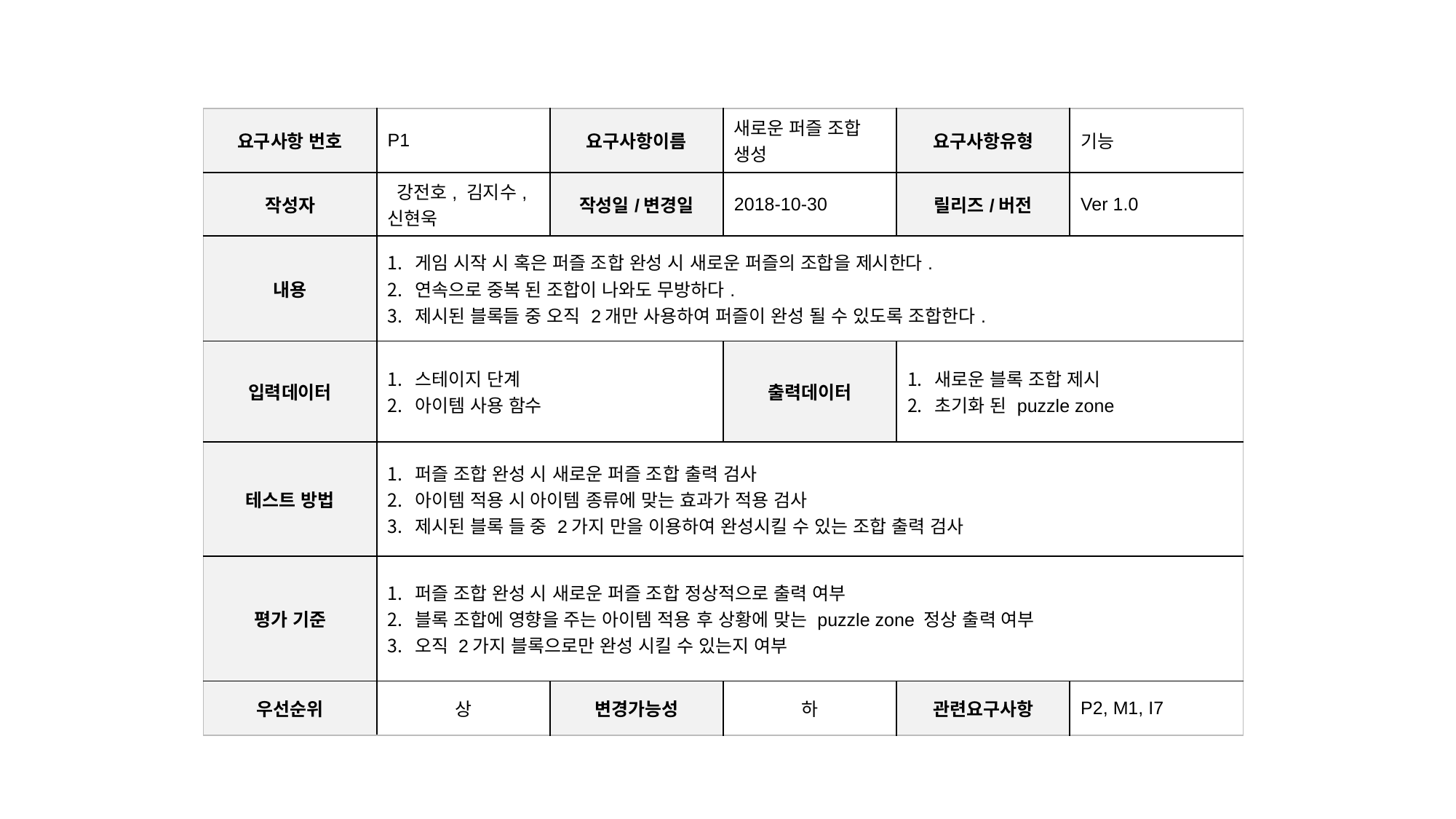

| 요구사항 번호 | P1 | 요구사항이름 | 새로운 퍼즐 조합 생성 | 요구사항유형 | 기능 |
| --- | --- | --- | --- | --- | --- |
| 작성자 | 강전호, 김지수, 신현욱 | 작성일/변경일 | 2018-10-30 | 릴리즈/버전 | Ver 1.0 |
| 내용 | 게임 시작 시 혹은 퍼즐 조합 완성 시 새로운 퍼즐의 조합을 제시한다. 연속으로 중복 된 조합이 나와도 무방하다. 제시된 블록들 중 오직 2개만 사용하여 퍼즐이 완성 될 수 있도록 조합한다. |  |  |  |  |
| 입력데이터 | 스테이지 단계 아이템 사용 함수 |  | 출력데이터 | 새로운 블록 조합 제시 초기화 된 puzzle zone |  |
| 테스트 방법 | 퍼즐 조합 완성 시 새로운 퍼즐 조합 출력 검사 아이템 적용 시 아이템 종류에 맞는 효과가 적용 검사 제시된 블록 들 중 2가지 만을 이용하여 완성시킬 수 있는 조합 출력 검사 |  |  |  |  |
| 평가 기준 | 퍼즐 조합 완성 시 새로운 퍼즐 조합 정상적으로 출력 여부 블록 조합에 영향을 주는 아이템 적용 후 상황에 맞는 puzzle zone 정상 출력 여부 오직 2가지 블록으로만 완성 시킬 수 있는지 여부 |  |  |  |  |
| 우선순위 | 상 | 변경가능성 | 하 | 관련요구사항 | P2, M1, I7 |